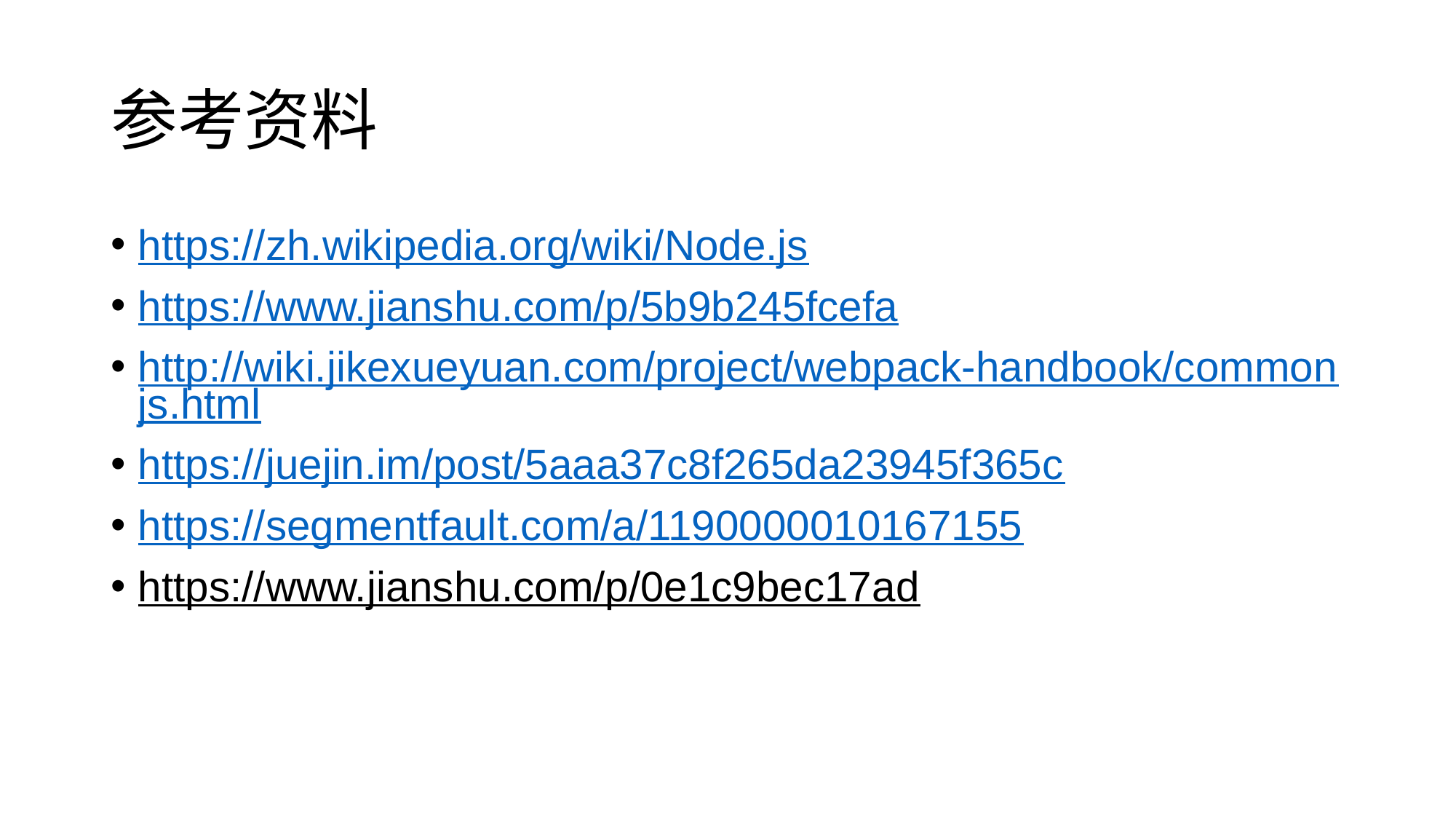

# 参考资料
https://zh.wikipedia.org/wiki/Node.js
https://www.jianshu.com/p/5b9b245fcefa
http://wiki.jikexueyuan.com/project/webpack-handbook/commonjs.html
https://juejin.im/post/5aaa37c8f265da23945f365c
https://segmentfault.com/a/1190000010167155
https://www.jianshu.com/p/0e1c9bec17ad